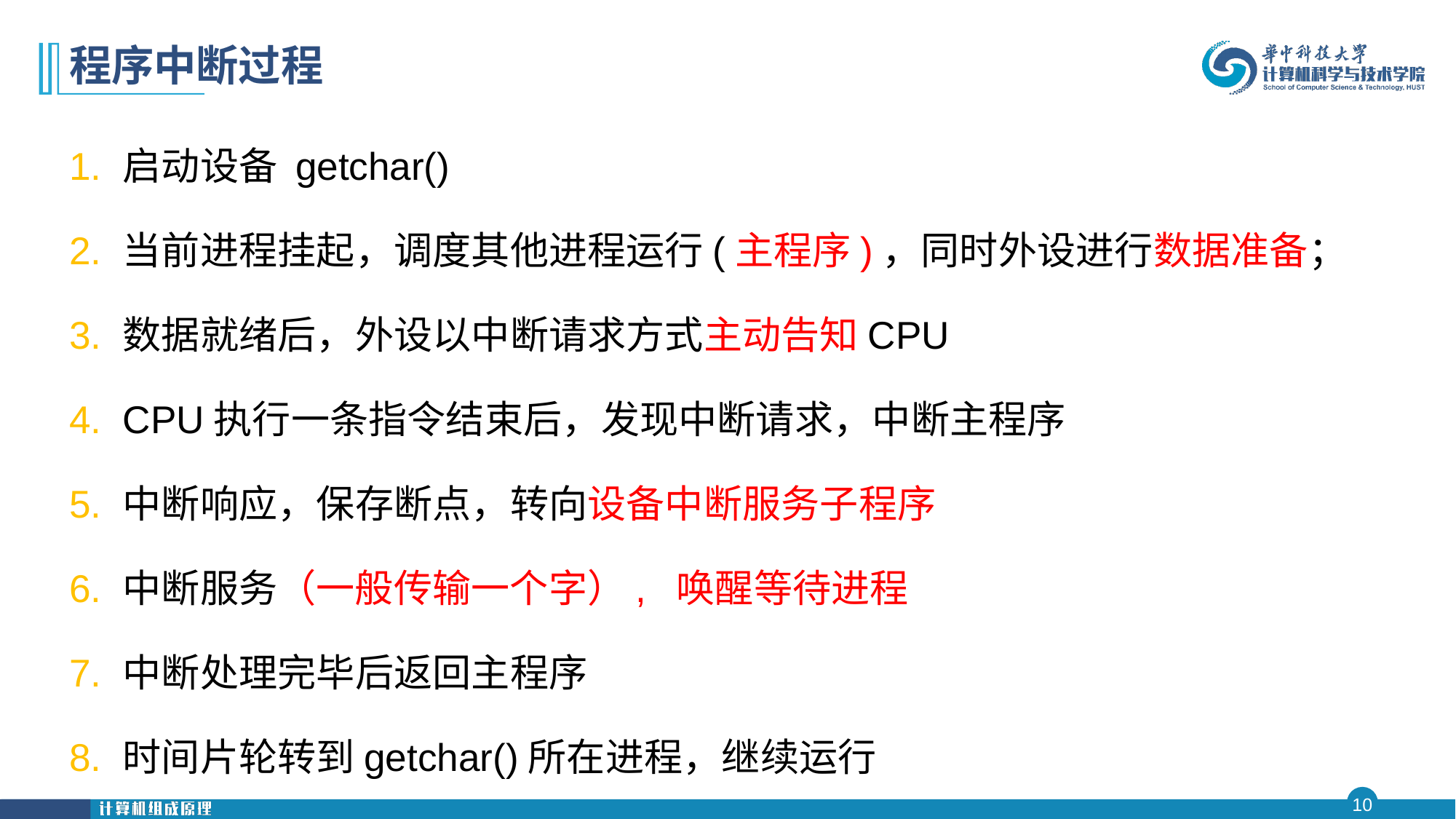

# 程序中断过程
启动设备 getchar()
当前进程挂起，调度其他进程运行(主程序)，同时外设进行数据准备；
数据就绪后，外设以中断请求方式主动告知CPU
CPU执行一条指令结束后，发现中断请求，中断主程序
中断响应，保存断点，转向设备中断服务子程序
中断服务（一般传输一个字）,  唤醒等待进程
中断处理完毕后返回主程序
时间片轮转到getchar()所在进程，继续运行